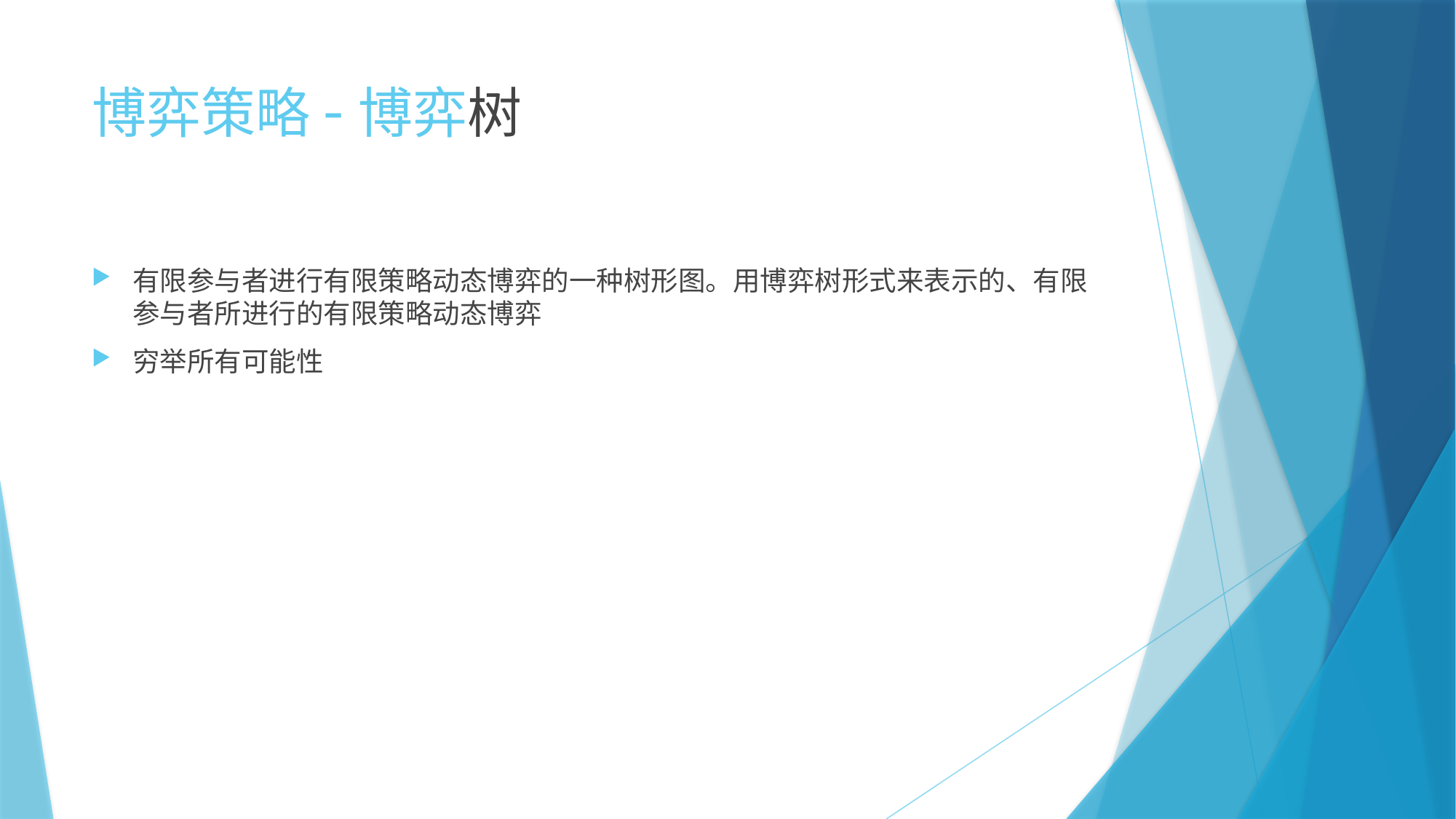

# 博弈策略-博弈树
有限参与者进行有限策略动态博弈的一种树形图。用博弈树形式来表示的、有限参与者所进行的有限策略动态博弈
穷举所有可能性